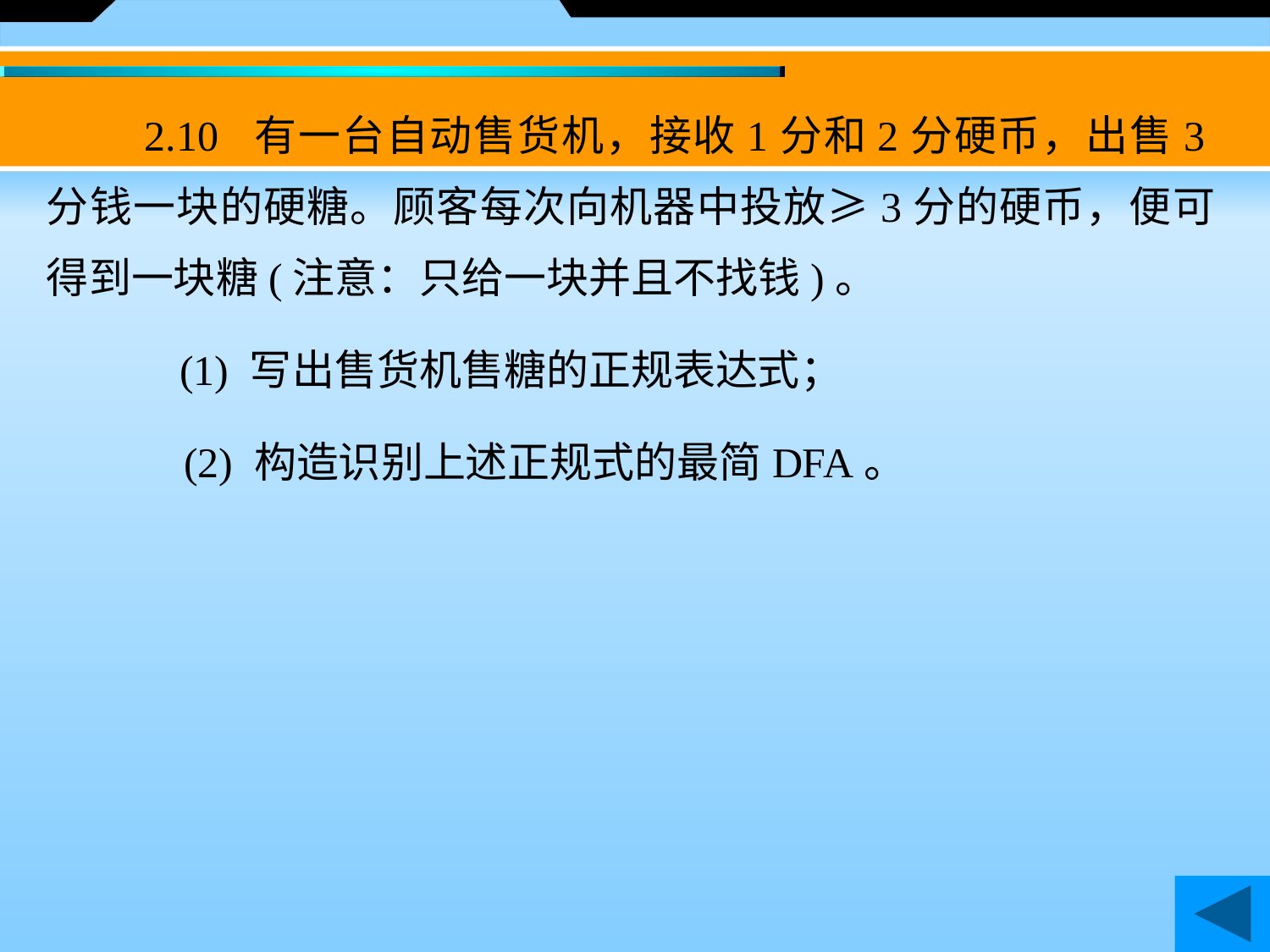

2.10  有一台自动售货机，接收1分和2分硬币，出售3分钱一块的硬糖。顾客每次向机器中投放≥3分的硬币，便可得到一块糖(注意：只给一块并且不找钱)。
　　    (1) 写出售货机售糖的正规表达式；
　　　(2) 构造识别上述正规式的最简DFA。